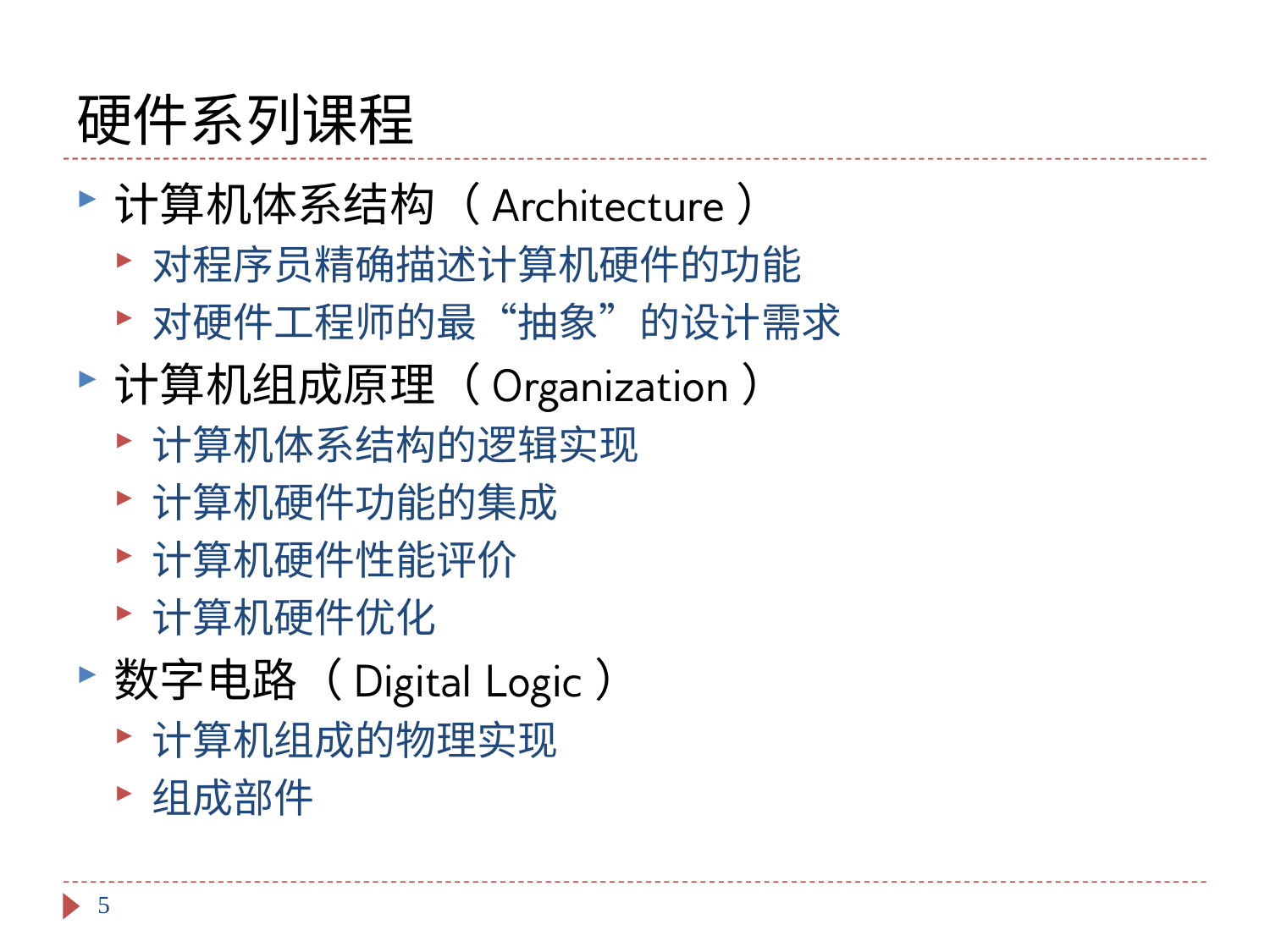

# 硬件系列课程
计算机体系结构（Architecture）
对程序员精确描述计算机硬件的功能
对硬件工程师的最“抽象”的设计需求
计算机组成原理（Organization）
计算机体系结构的逻辑实现
计算机硬件功能的集成
计算机硬件性能评价
计算机硬件优化
数字电路（Digital Logic）
计算机组成的物理实现
组成部件
5